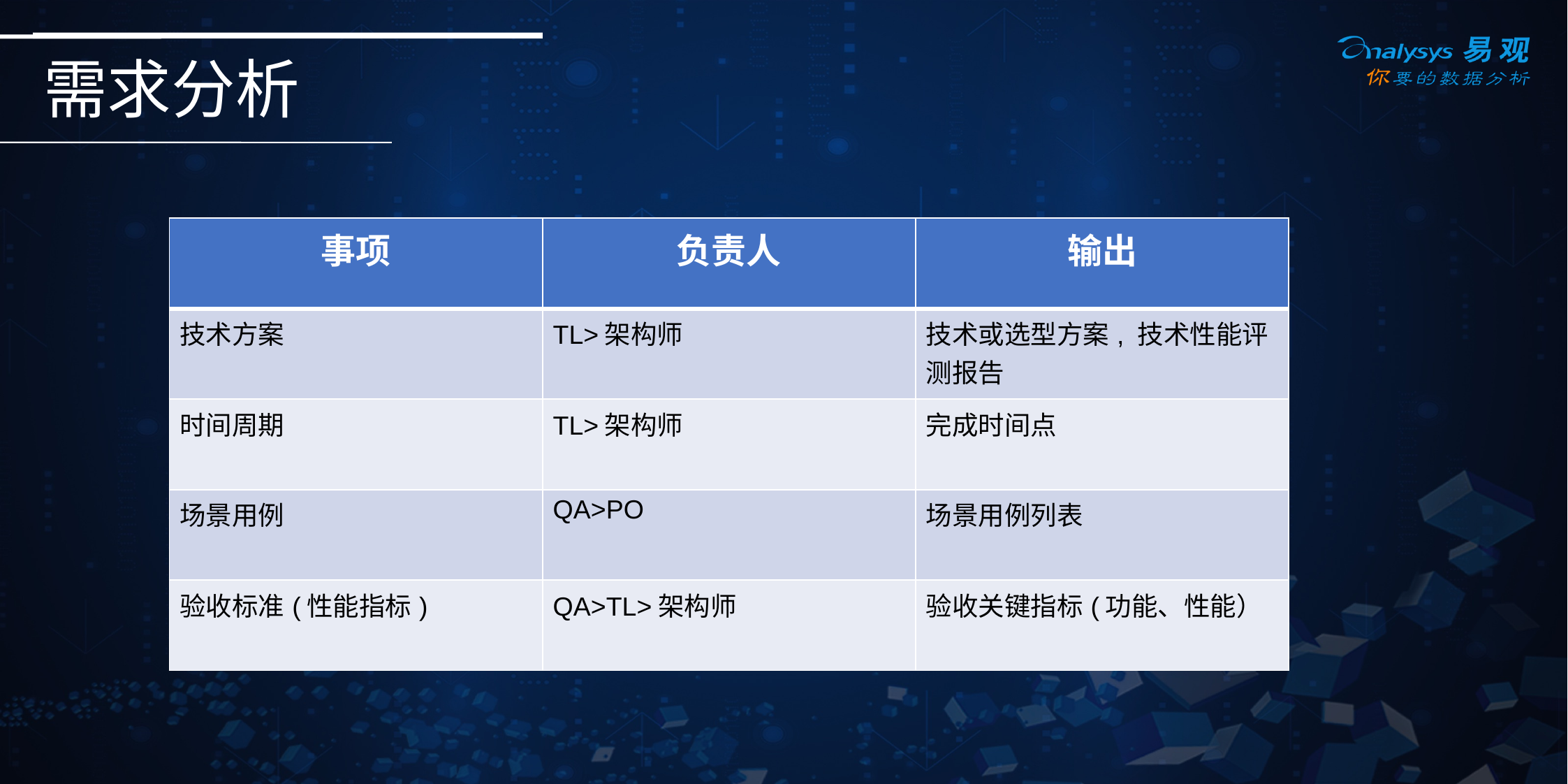

# 需求分析
| 事项 | 负责人 | 输出 |
| --- | --- | --- |
| 技术方案 | TL>架构师 | 技术或选型方案, 技术性能评测报告 |
| 时间周期 | TL>架构师 | 完成时间点 |
| 场景用例 | QA>PO | 场景用例列表 |
| 验收标准(性能指标) | QA>TL>架构师 | 验收关键指标(功能、性能） |